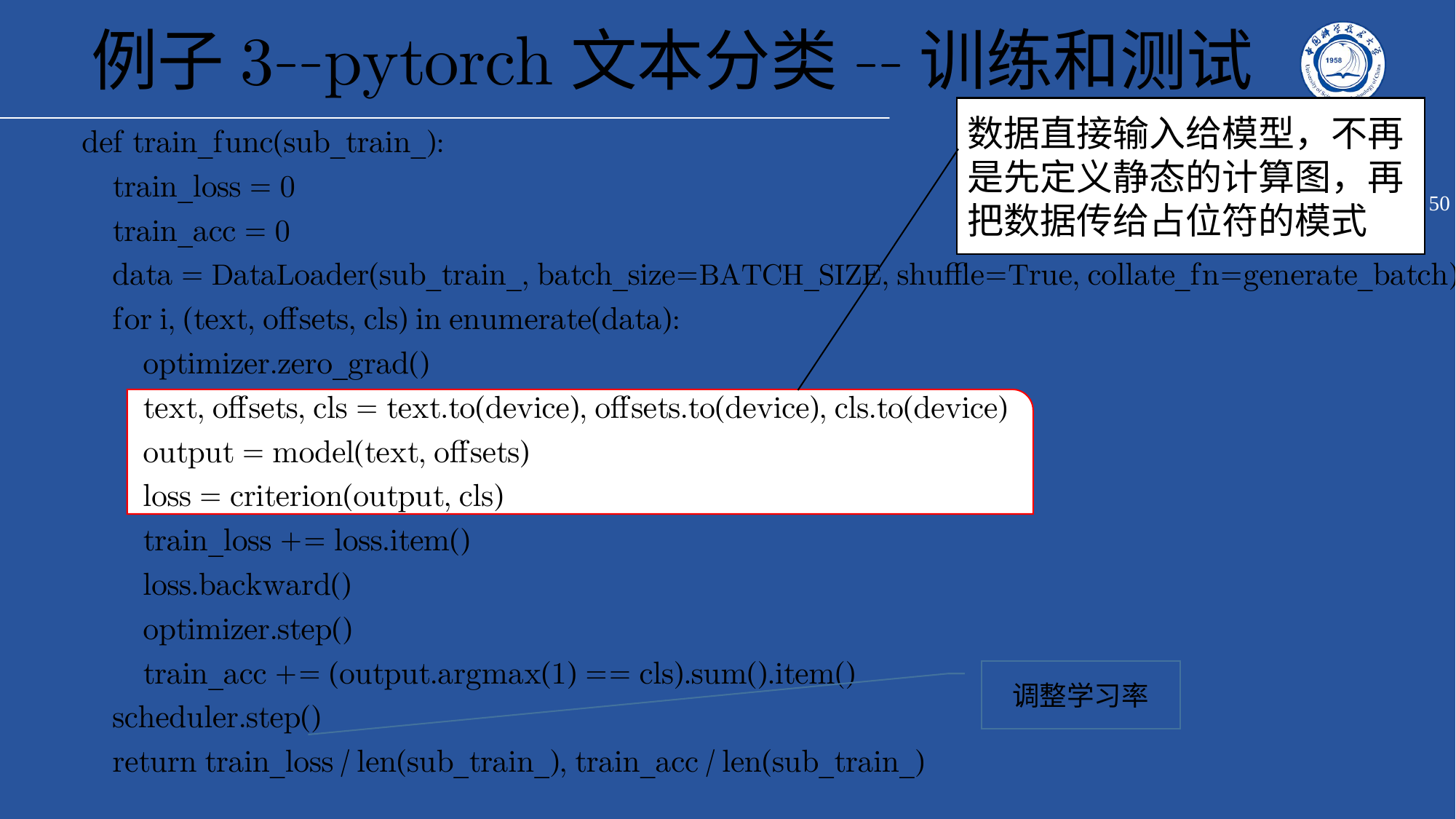

# 例子3--pytorch文本分类--训练和测试
50
数据直接输入给模型，不再是先定义静态的计算图，再把数据传给占位符的模式
def train_func(sub_train_):
    train_loss = 0
    train_acc = 0
    data = DataLoader(sub_train_, batch_size=BATCH_SIZE, shuffle=True, collate_fn=generate_batch)
    for i, (text, offsets, cls) in enumerate(data):
        optimizer.zero_grad()
        text, offsets, cls = text.to(device), offsets.to(device), cls.to(device)
        output = model(text, offsets)
        loss = criterion(output, cls)
        train_loss += loss.item()
        loss.backward()
        optimizer.step()
        train_acc += (output.argmax(1) == cls).sum().item()
    scheduler.step()
    return train_loss / len(sub_train_), train_acc / len(sub_train_)

50

调整学习率